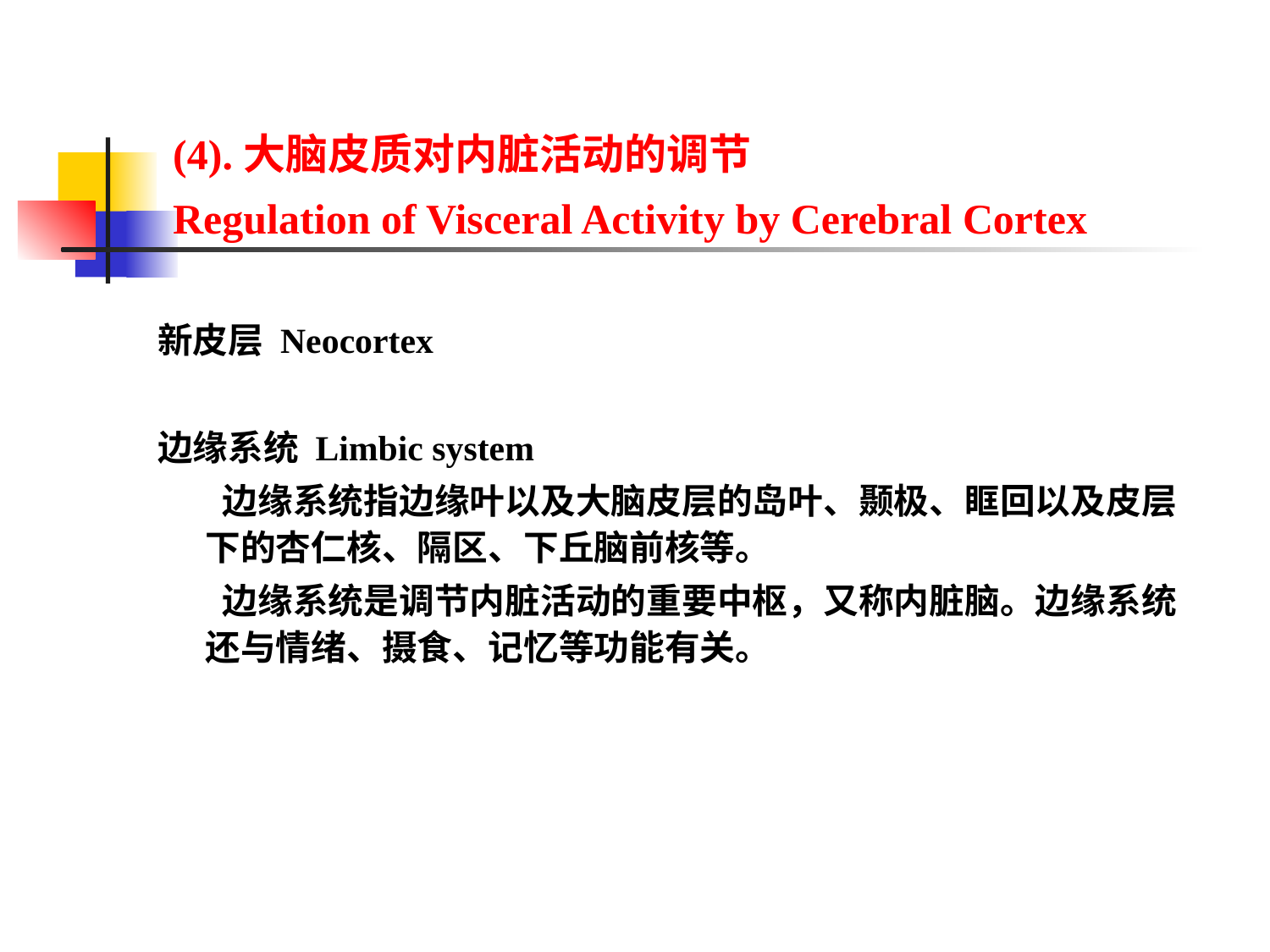

#
(4).大脑皮质对内脏活动的调节
Regulation of Visceral Activity by Cerebral Cortex

新皮层 Neocortex

边缘系统 Limbic system
       边缘系统指边缘叶以及大脑皮层的岛叶、颞极、眶回以及皮层下的杏仁核、隔区、下丘脑前核等。
       边缘系统是调节内脏活动的重要中枢，又称内脏脑。边缘系统还与情绪、摄食、记忆等功能有关。